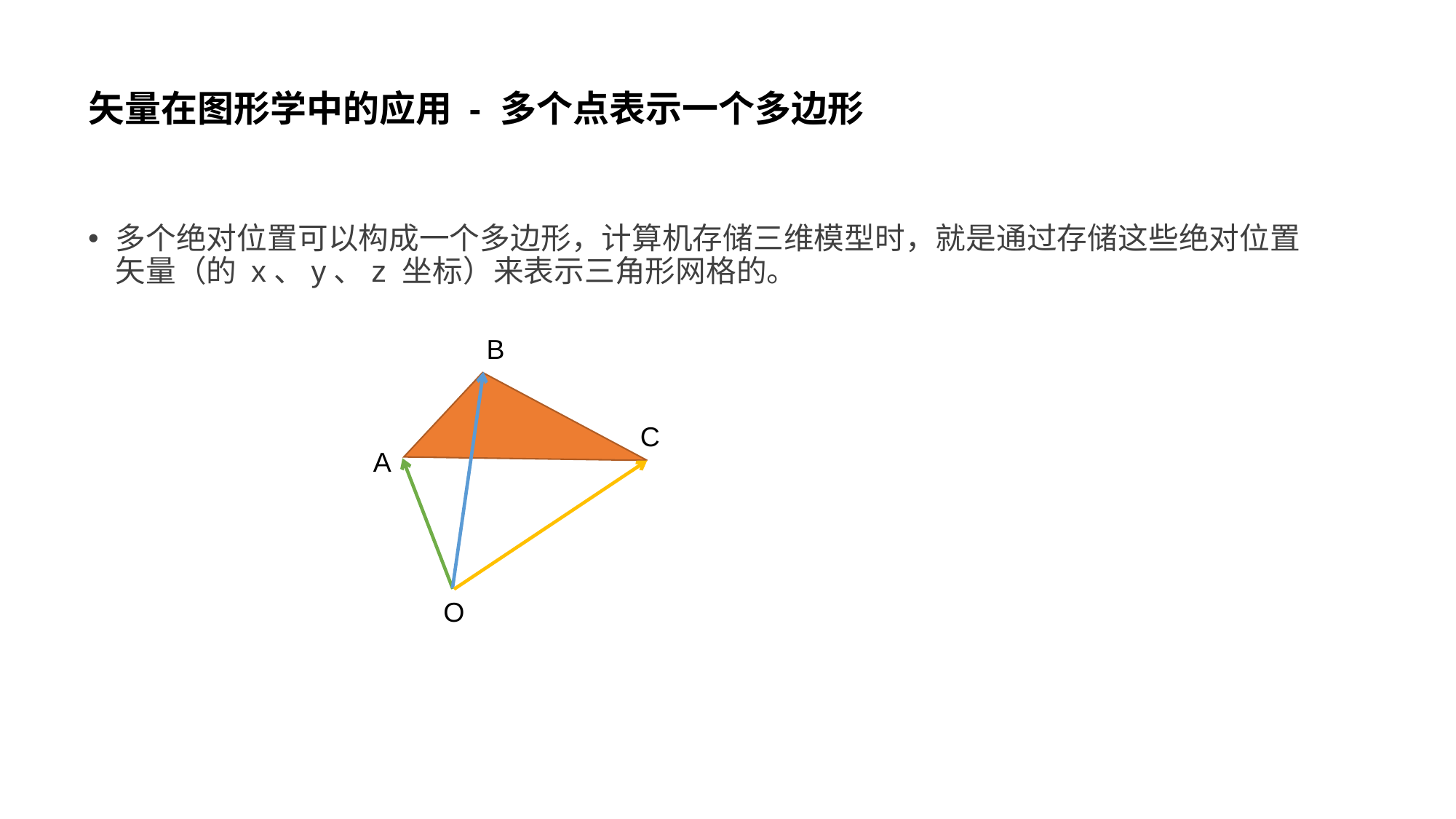

# 矢量在图形学中的应用 - 多个点表示一个多边形
多个绝对位置可以构成一个多边形，计算机存储三维模型时，就是通过存储这些绝对位置矢量（的 x、y、z 坐标）来表示三角形网格的。
B

C
A
O